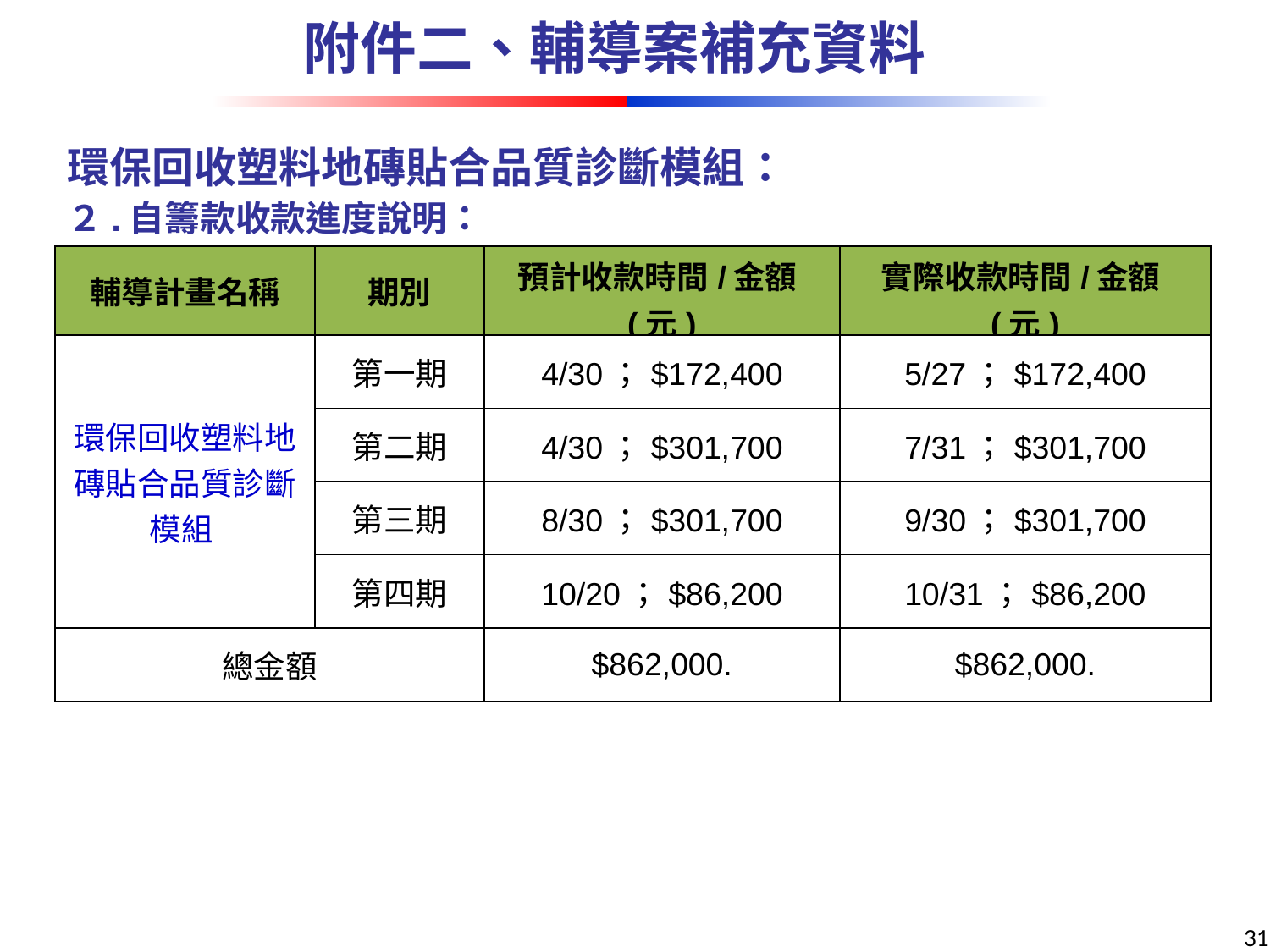

附件二、輔導案補充資料
輔導案簡報格式範例_p8
環保回收塑料地磚貼合品質診斷模組：
２.自籌款收款進度說明：
| 輔導計畫名稱 | 期別 | 預計收款時間/金額(元) | 實際收款時間/金額(元) |
| --- | --- | --- | --- |
| 環保回收塑料地磚貼合品質診斷模組 | 第一期 | 4/30；$172,400 | 5/27；$172,400 |
|  | 第二期 | 4/30；$301,700 | 7/31；$301,700 |
|  | 第三期 | 8/30；$301,700 | 9/30；$301,700 |
|  | 第四期 | 10/20；$86,200 | 10/31；$86,200 |
| 總金額 |  | $862,000. | $862,000. |